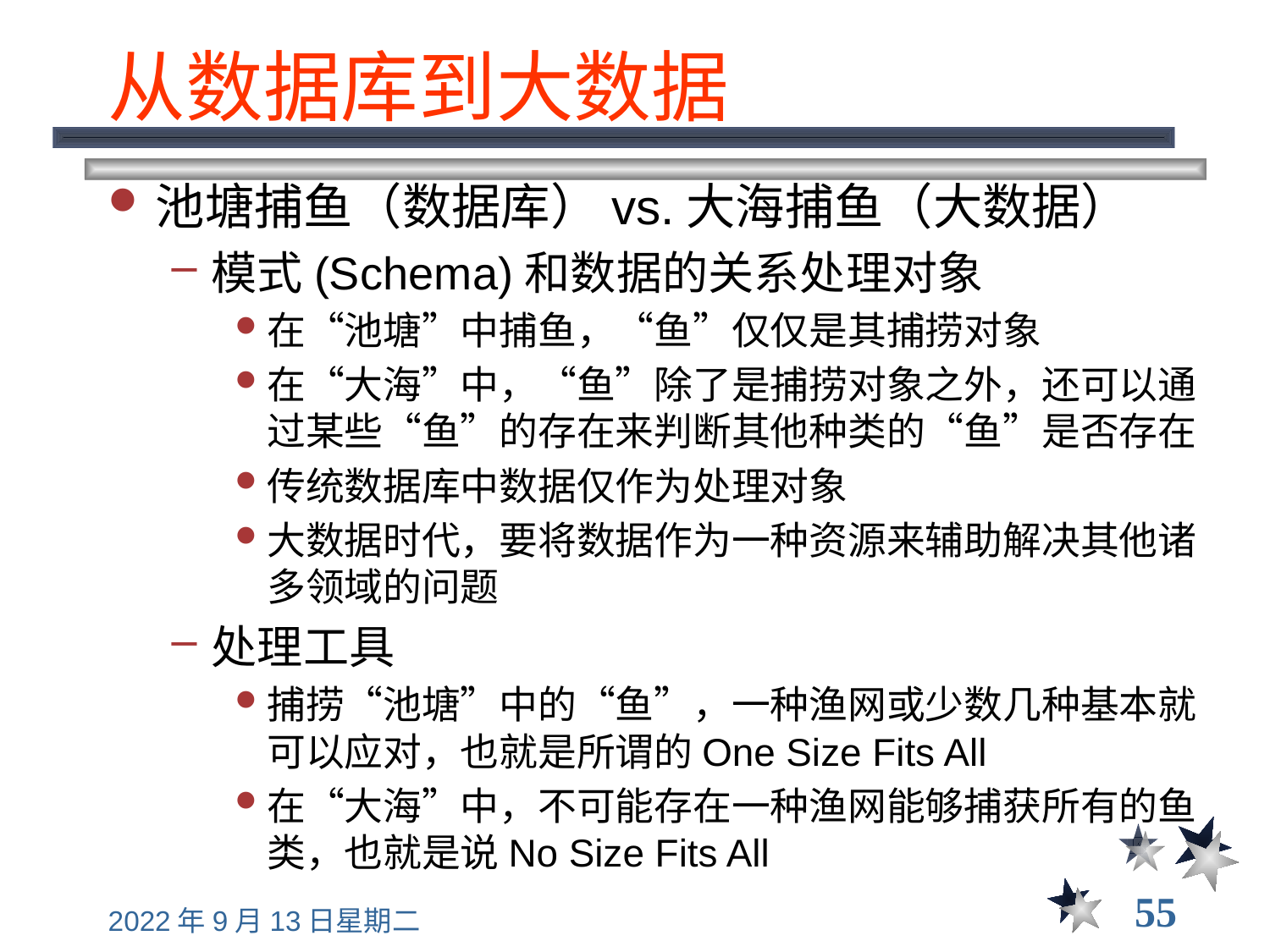

# 从数据库到大数据
池塘捕鱼（数据库）vs.大海捕鱼（大数据）
模式(Schema)和数据的关系处理对象
在“池塘”中捕鱼，“鱼”仅仅是其捕捞对象
在“大海”中，“鱼”除了是捕捞对象之外，还可以通过某些“鱼”的存在来判断其他种类的“鱼”是否存在
传统数据库中数据仅作为处理对象
大数据时代，要将数据作为一种资源来辅助解决其他诸多领域的问题
处理工具
捕捞“池塘”中的“鱼”，一种渔网或少数几种基本就可以应对，也就是所谓的One Size Fits All
在“大海”中，不可能存在一种渔网能够捕获所有的鱼类，也就是说No Size Fits All
55
2022年9月13日星期二
大数据管理----前言